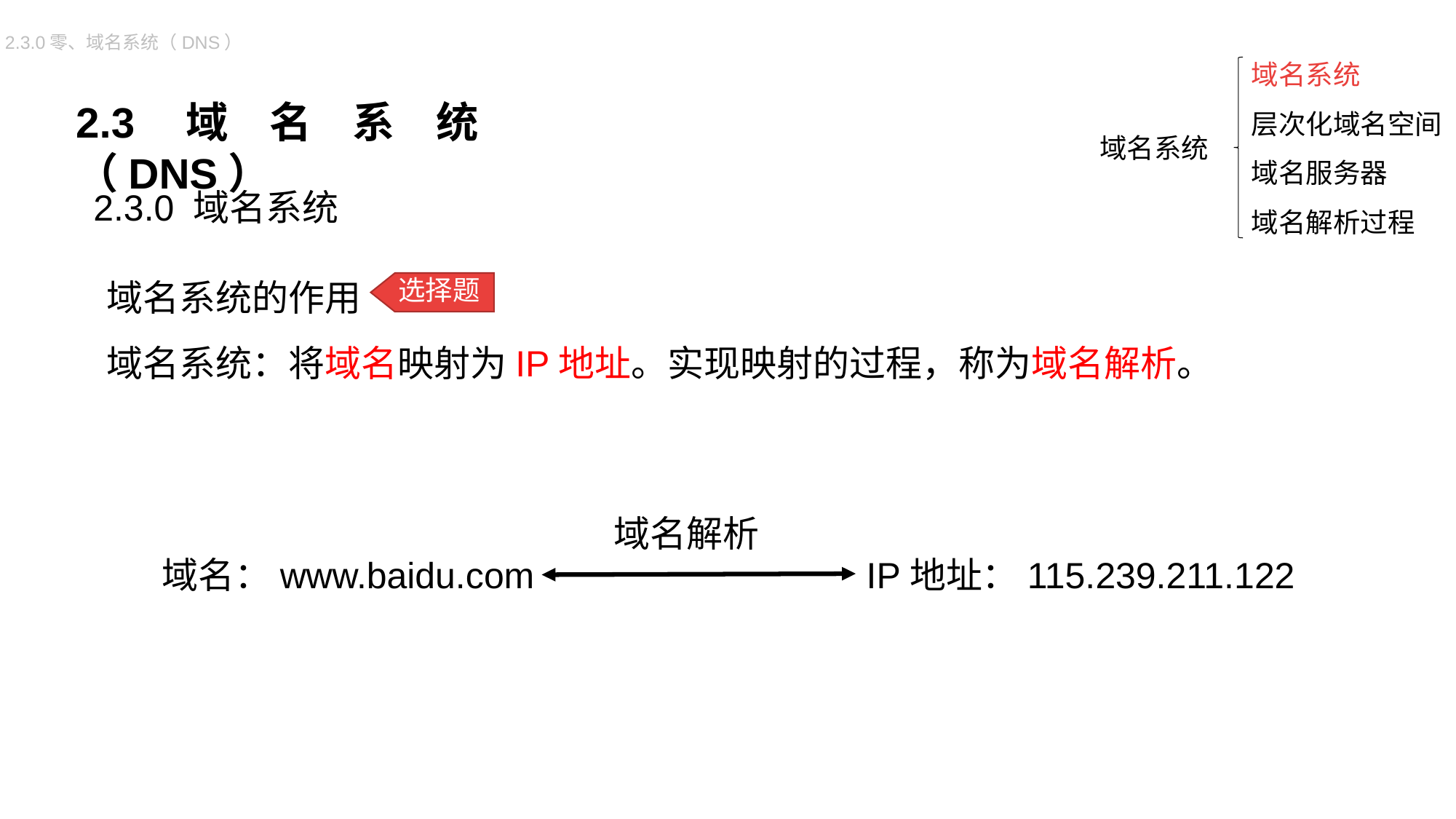

域名系统
层次化域名空间
域名服务器
域名解析过程

2.3.0零、域名系统（DNS）

2.3域名系统（DNS）

           域名系统
2.3.0 域名系统
域名系统的作用
域名系统：将域名映射为IP地址。实现映射的过程，称为域名解析。
选择题

域名解析
域名：www.baidu.com
IP地址：115.239.211.122